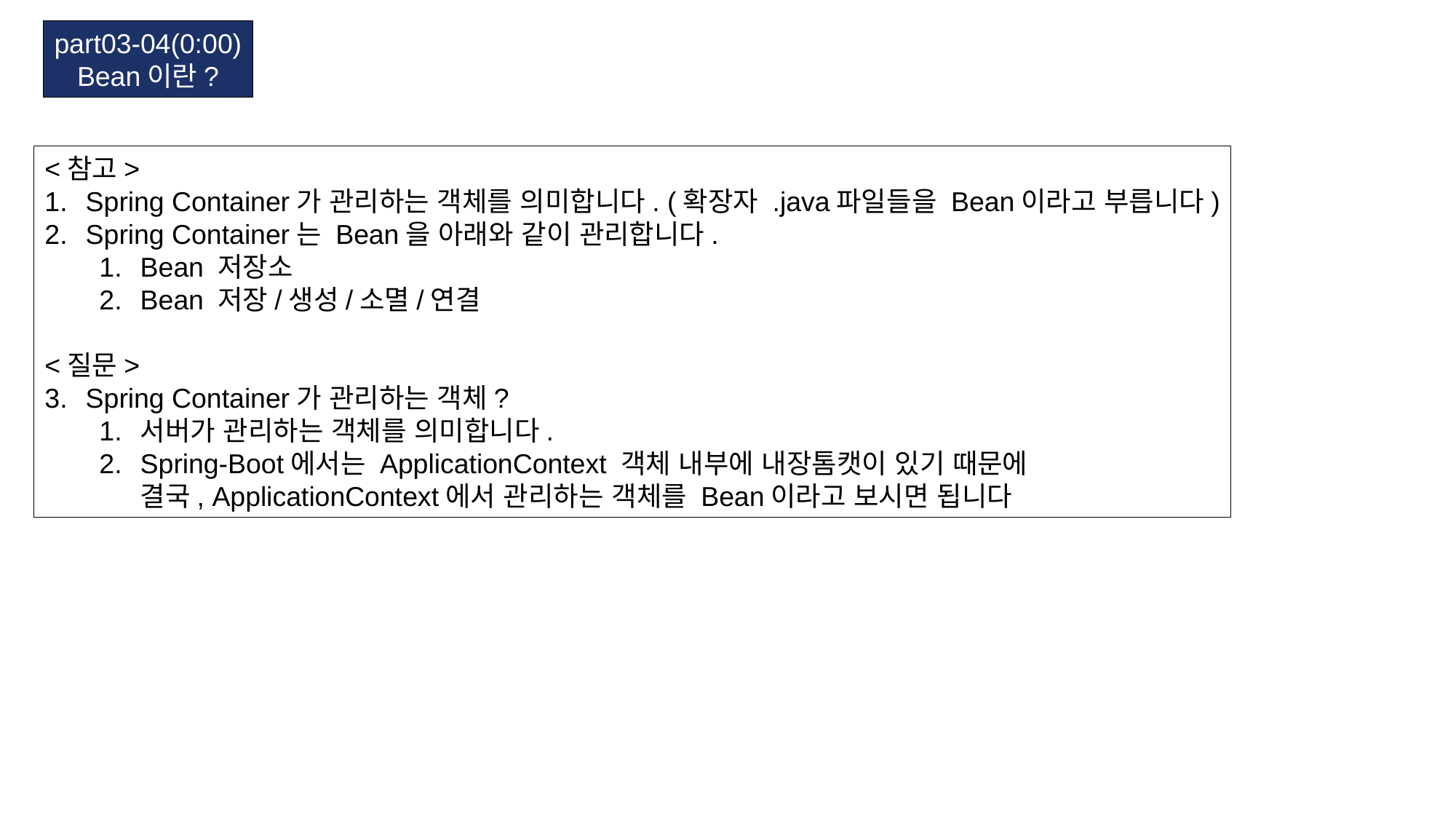

part03-04(0:00)
Bean이란?
<참고>
Spring Container가 관리하는 객체를 의미합니다. (확장자 .java파일들을 Bean이라고 부릅니다)
Spring Container는 Bean을 아래와 같이 관리합니다.
Bean 저장소
Bean 저장/생성/소멸/연결

<질문>
Spring Container가 관리하는 객체?
서버가 관리하는 객체를 의미합니다.
Spring-Boot에서는 ApplicationContext 객체 내부에 내장톰캣이 있기 때문에
결국, ApplicationContext에서 관리하는 객체를 Bean이라고 보시면 됩니다